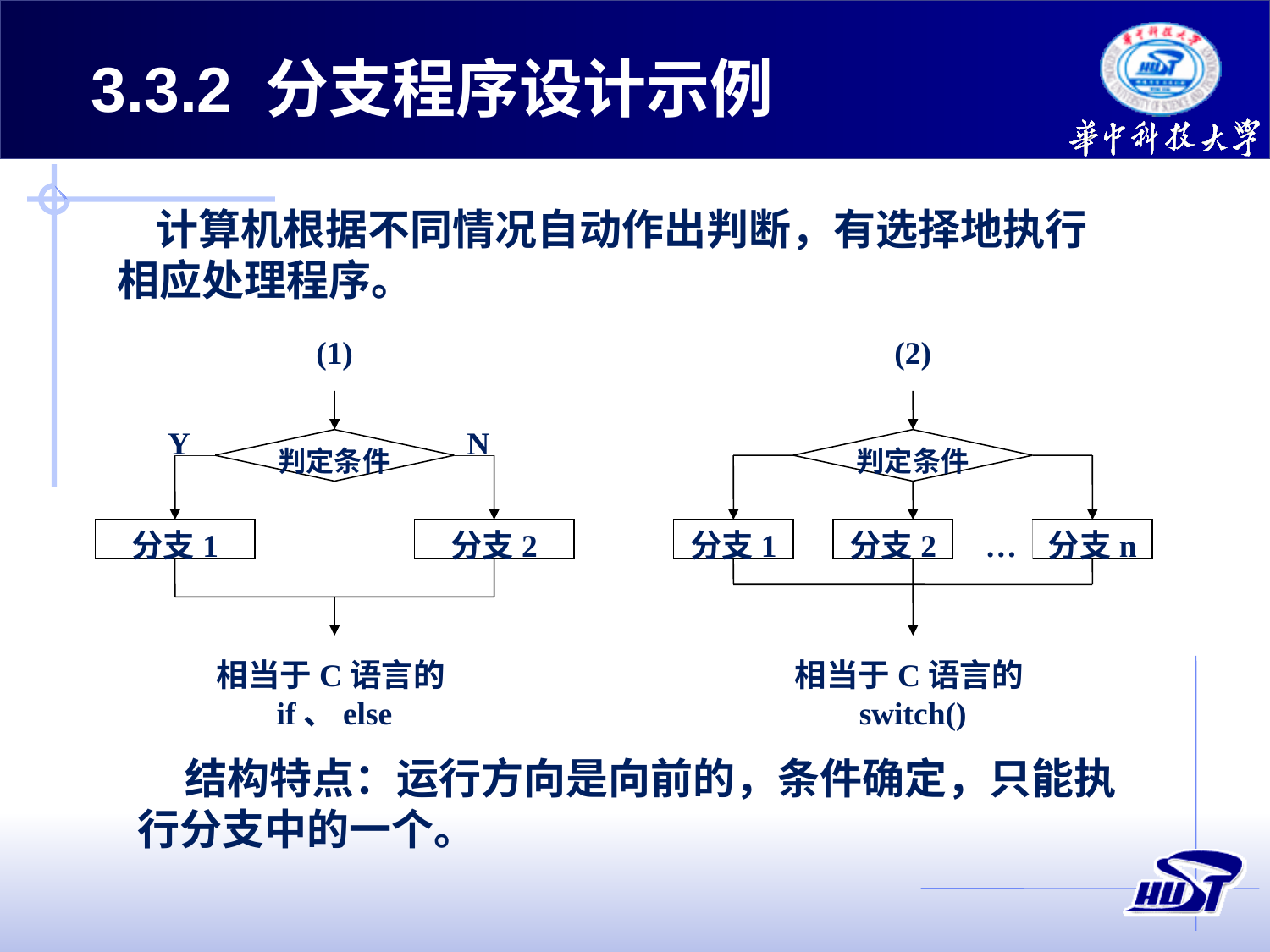

3.3.2 分支程序设计示例
   计算机根据不同情况自动作出判断，有选择地执行相应处理程序。
(1)

(2)

Y

N

判定条件

判定条件

分支1

分支2

分支1

分支2

…

分支n

相当于C语言的if、else

相当于C语言的switch()

结构特点：运行方向是向前的，条件确定，只能执行分支中的一个。